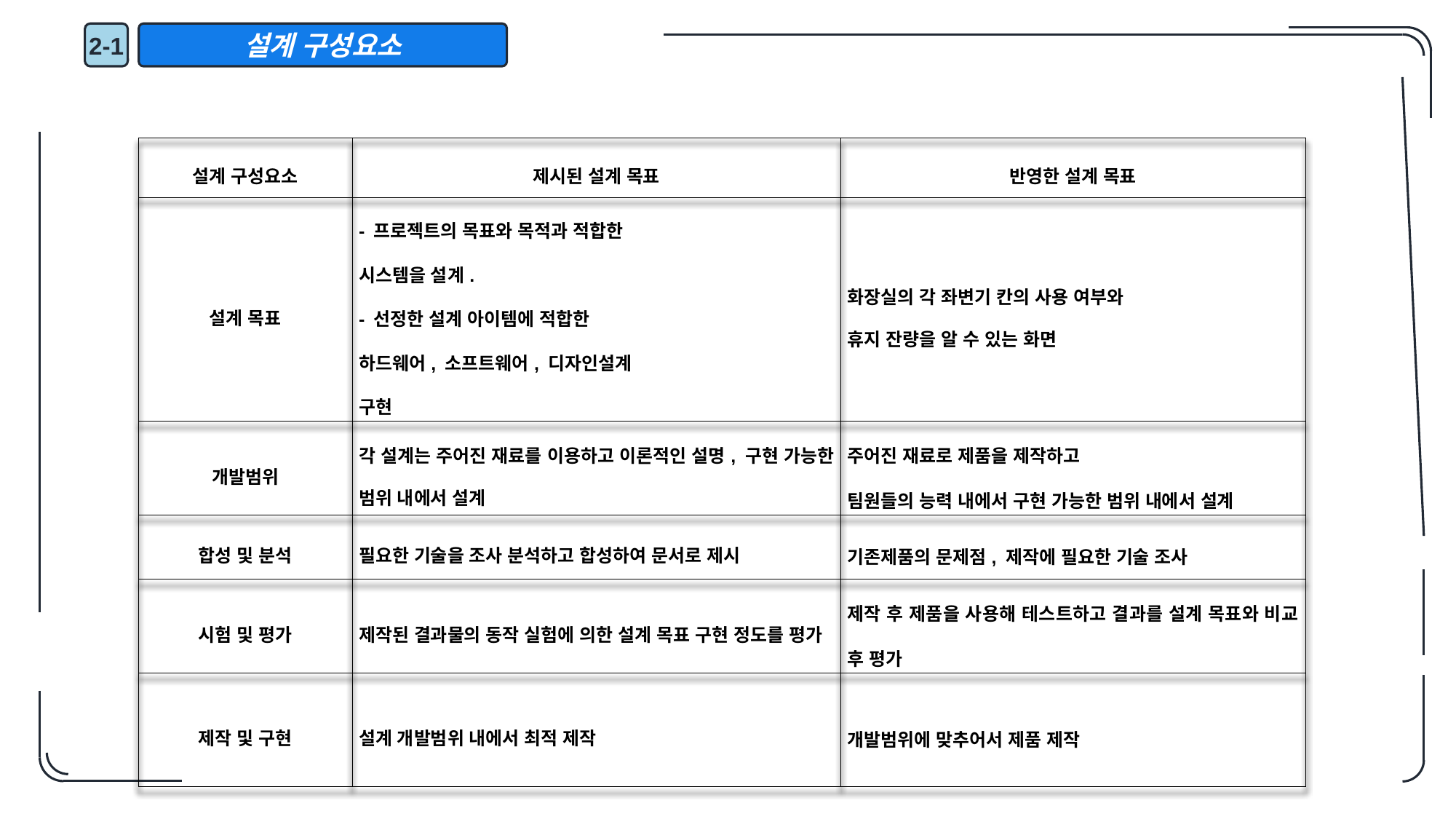

2-1
설계 구성요소

| 설계 구성요소 | 제시된 설계 목표 | 반영한 설계 목표 |
| --- | --- | --- |
| 설계 목표 | - 프로젝트의 목표와 목적과 적합한 시스템을 설계. - 선정한 설계 아이템에 적합한 하드웨어, 소프트웨어, 디자인설계 구현 | 화장실의 각 좌변기 칸의 사용 여부와 휴지 잔량을 알 수 있는 화면 |
| 개발범위 | 각 설계는 주어진 재료를 이용하고 이론적인 설명, 구현 가능한 범위 내에서 설계 | 주어진 재료로 제품을 제작하고 팀원들의 능력 내에서 구현 가능한 범위 내에서 설계 |
| 합성 및 분석 | 필요한 기술을 조사 분석하고 합성하여 문서로 제시 | 기존제품의 문제점, 제작에 필요한 기술 조사 |
| 시험 및 평가 | 제작된 결과물의 동작 실험에 의한 설계 목표 구현 정도를 평가 | 제작 후 제품을 사용해 테스트하고 결과를 설계 목표와 비교 후 평가 |
| 제작 및 구현 | 설계 개발범위 내에서 최적 제작 | 개발범위에 맞추어서 제품 제작 |